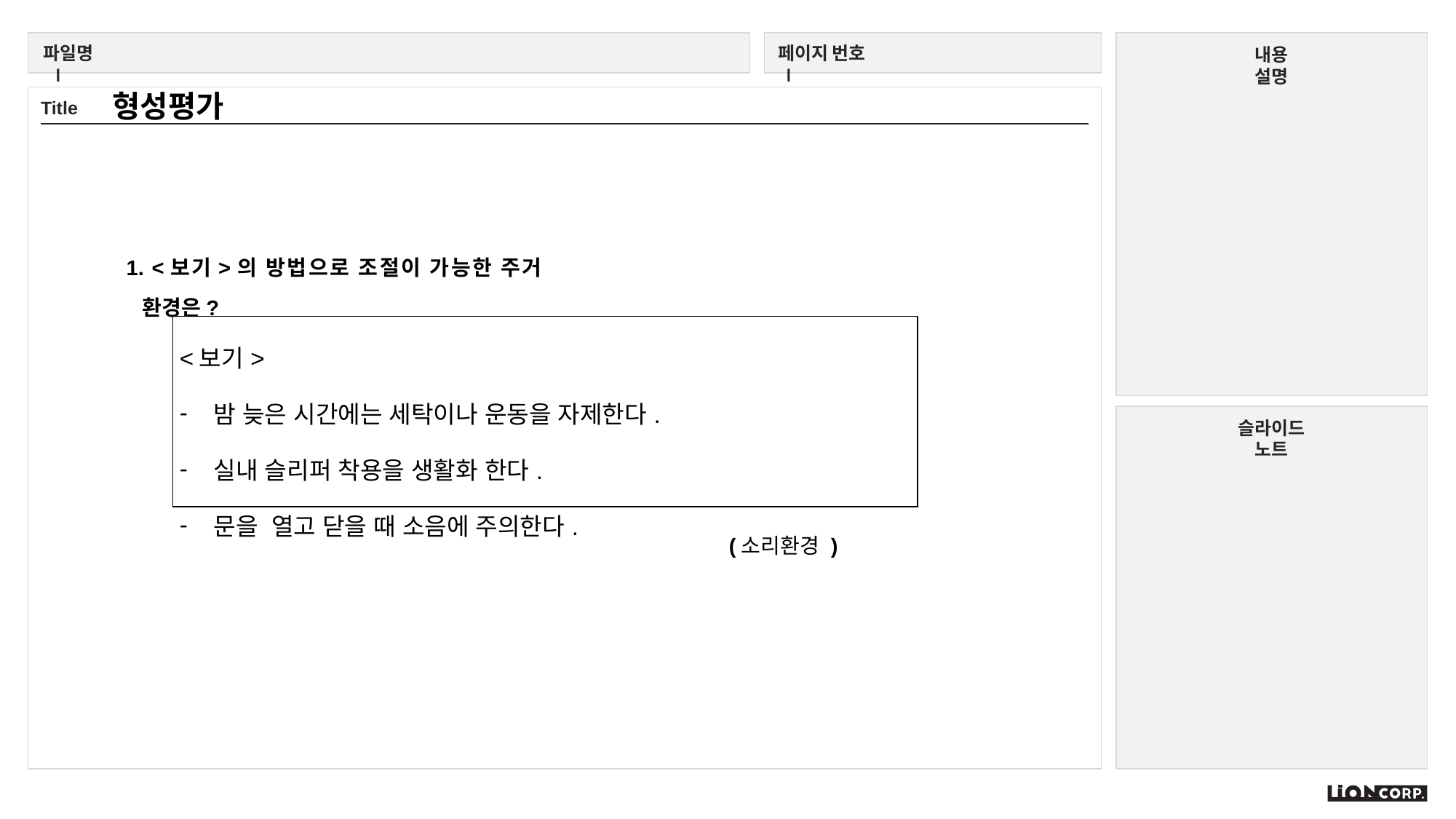

형성평가

1. <보기>의 방법으로 조절이 가능한 주거 환경은?
| <보기> 밤 늦은 시간에는 세탁이나 운동을 자제한다. 실내 슬리퍼 착용을 생활화 한다. 문을 열고 닫을 때 소음에 주의한다. |
| --- |

(소리환경 )